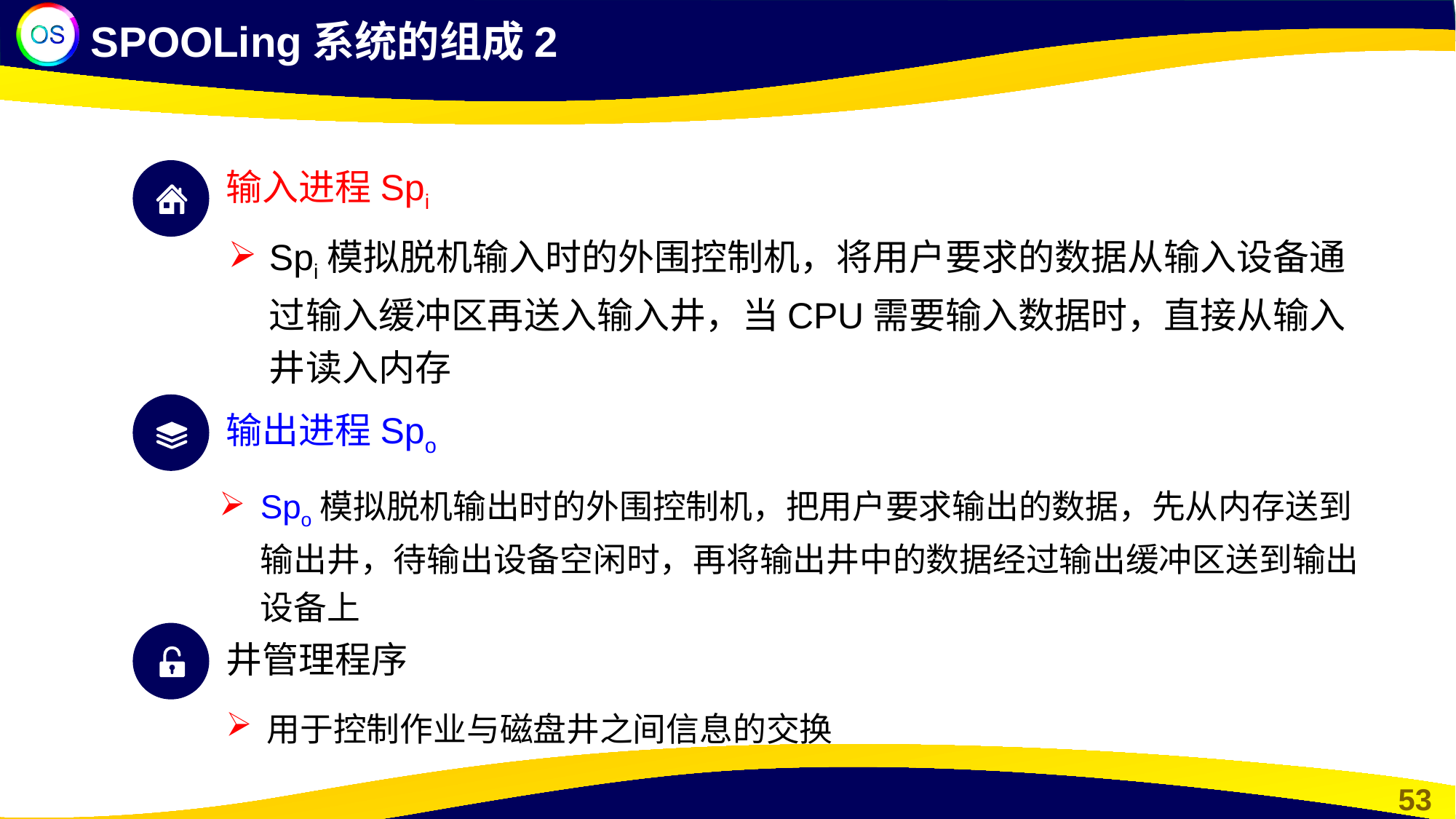

SPOOLing系统的组成2

输入进程Spi

Spi模拟脱机输入时的外围控制机，将用户要求的数据从输入设备通过输入缓冲区再送入输入井，当CPU需要输入数据时，直接从输入井读入内存

输出进程Spo

Spo模拟脱机输出时的外围控制机，把用户要求输出的数据，先从内存送到输出井，待输出设备空闲时，再将输出井中的数据经过输出缓冲区送到输出设备上

井管理程序

用于控制作业与磁盘井之间信息的交换